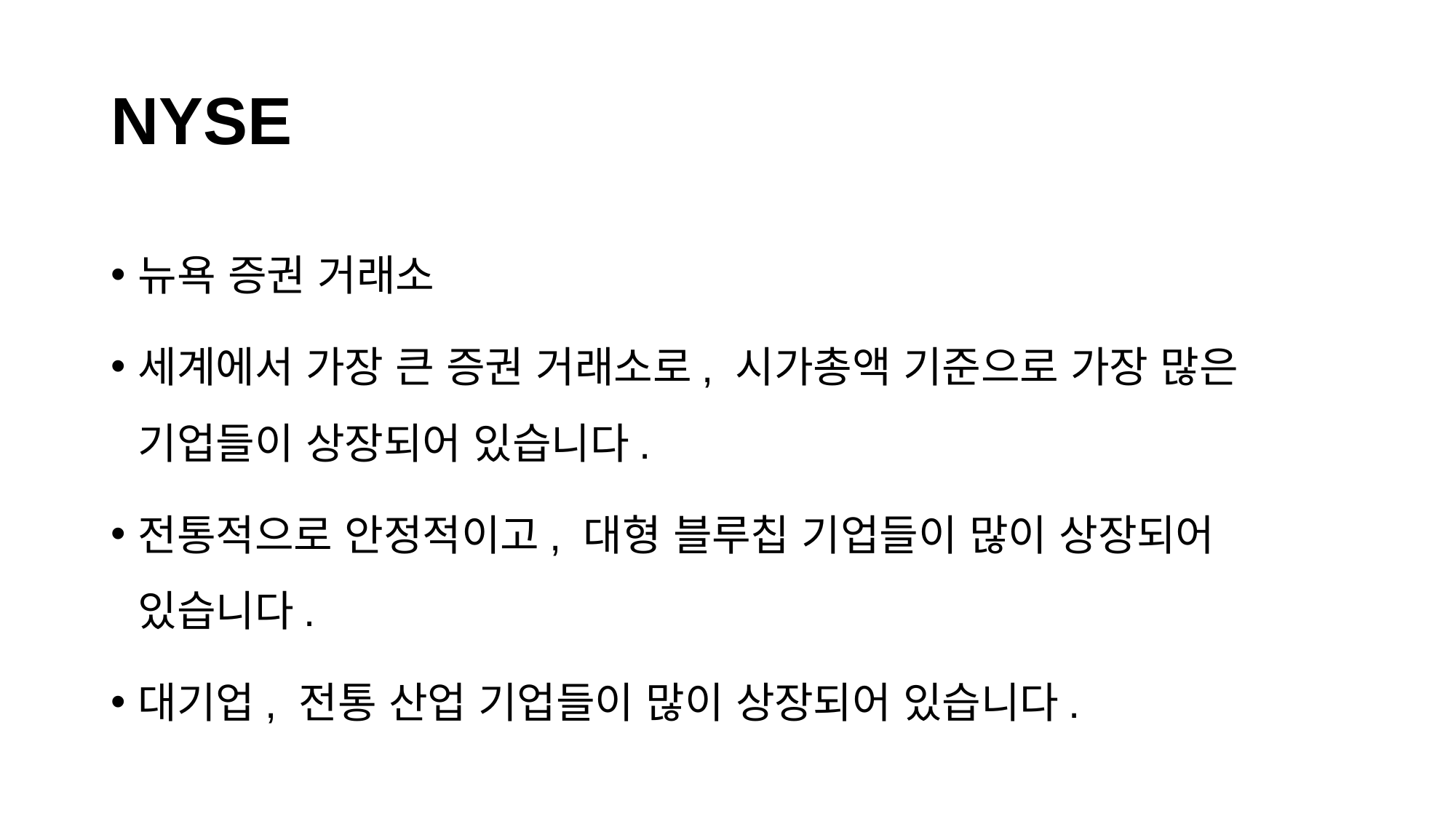

# NYSE
뉴욕 증권 거래소
세계에서 가장 큰 증권 거래소로, 시가총액 기준으로 가장 많은 기업들이 상장되어 있습니다.
전통적으로 안정적이고, 대형 블루칩 기업들이 많이 상장되어 있습니다.
대기업, 전통 산업 기업들이 많이 상장되어 있습니다.